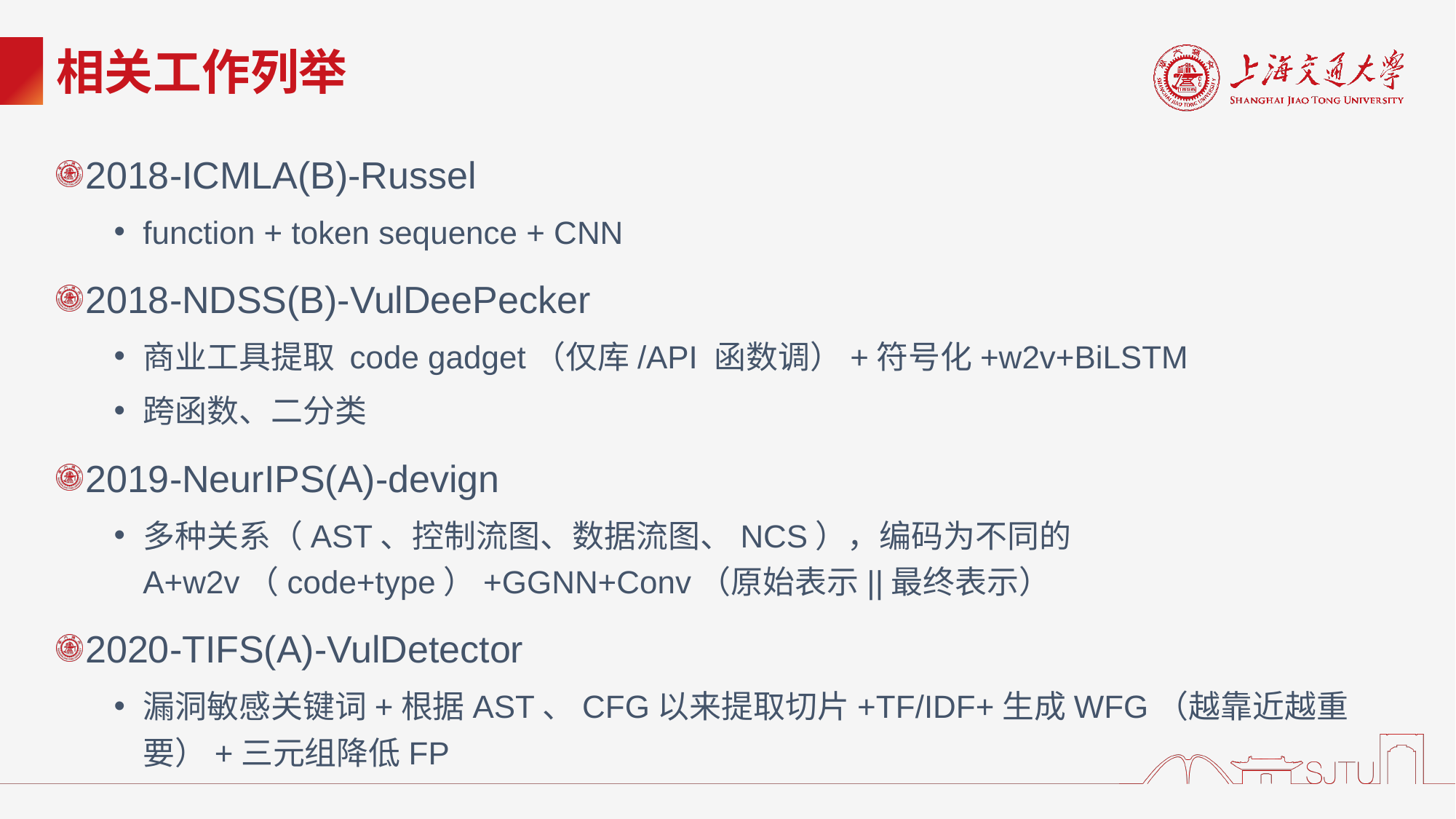

# 相关工作列举
2018-ICMLA(B)-Russel
function + token sequence + CNN
2018-NDSS(B)-VulDeePecker
商业工具提取 code gadget（仅库/API 函数调）+符号化+w2v+BiLSTM
跨函数、二分类
2019-NeurIPS(A)-devign
多种关系（AST、控制流图、数据流图、NCS），编码为不同的A+w2v（code+type）+GGNN+Conv（原始表示||最终表示）
2020-TIFS(A)-VulDetector
漏洞敏感关键词+根据AST、CFG以来提取切片+TF/IDF+生成WFG（越靠近越重要）+三元组降低FP